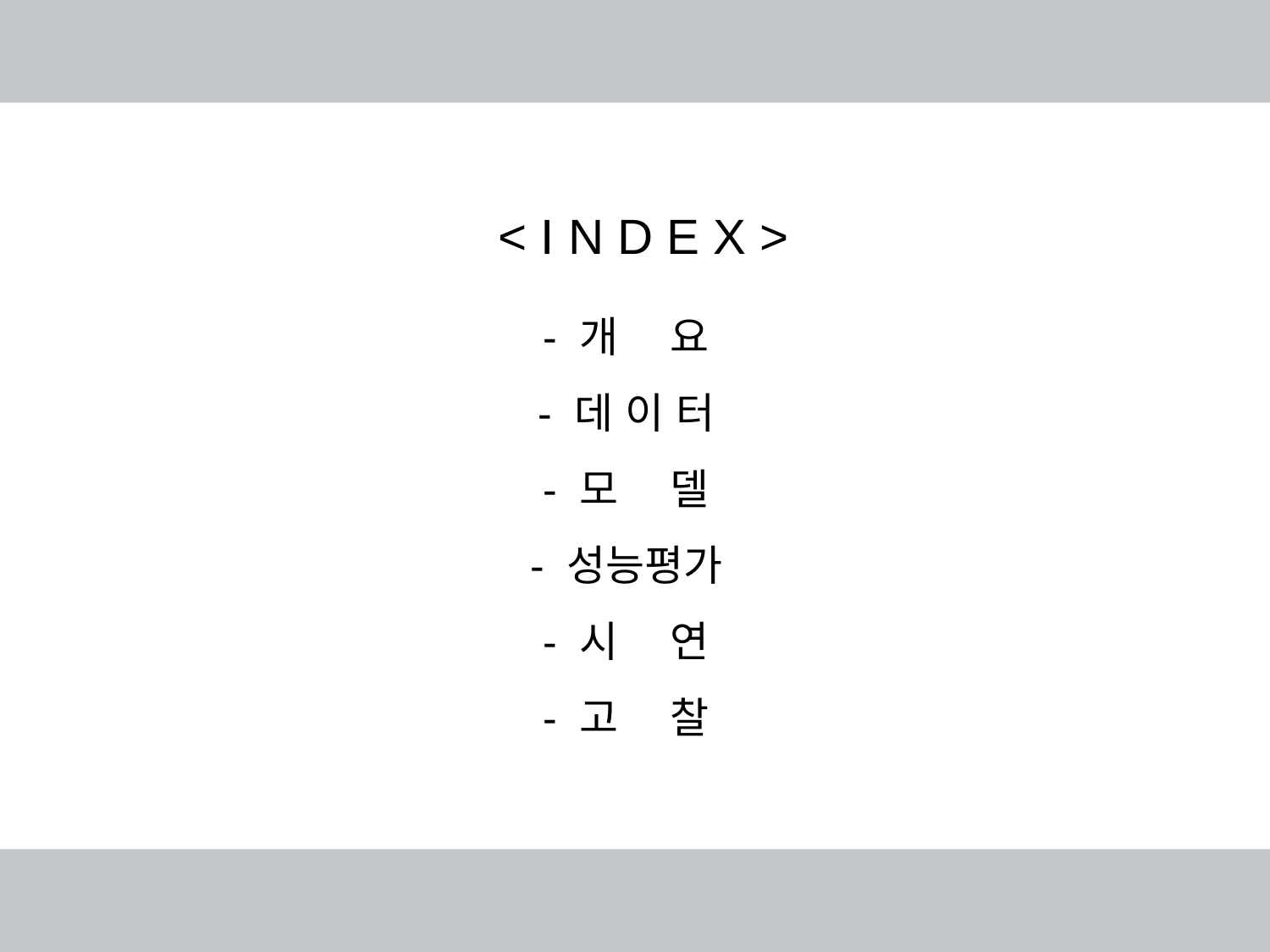

< I N D E X >
- 개	요
- 데 이 터
- 모	델
- 성능평가
- 시	연
- 고	찰